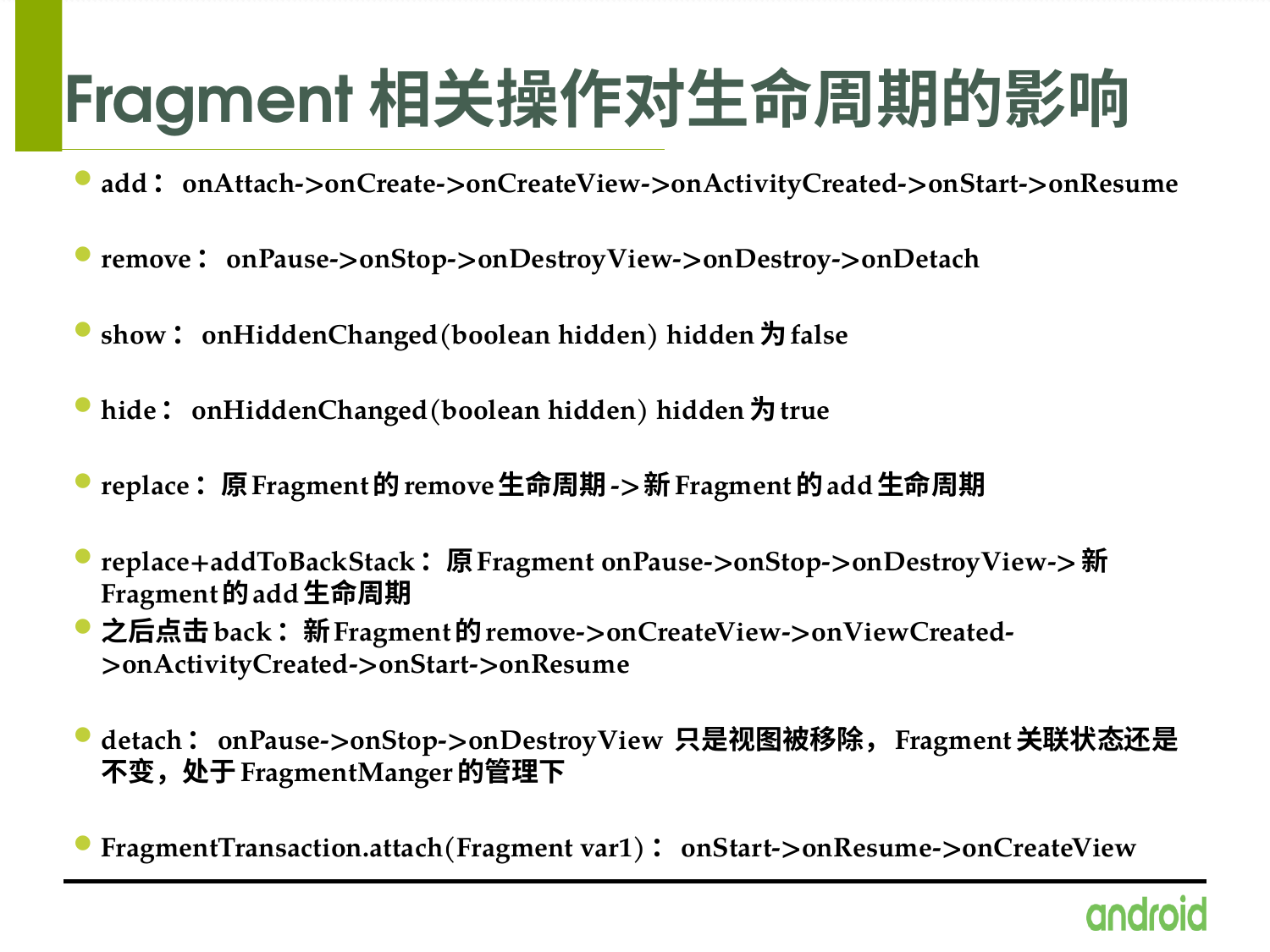

# Fragment相关操作对生命周期的影响
add：onAttach->onCreate->onCreateView->onActivityCreated->onStart->onResume

remove：onPause->onStop->onDestroyView->onDestroy->onDetach

show：onHiddenChanged(boolean hidden) hidden为false

hide：onHiddenChanged(boolean hidden) hidden为true

replace：原Fragment的remove生命周期->新Fragment的add生命周期

replace+addToBackStack：原Fragment onPause->onStop->onDestroyView->新Fragment的add生命周期
之后点击back：新Fragment的remove->onCreateView->onViewCreated->onActivityCreated->onStart->onResume

detach：onPause->onStop->onDestroyView 只是视图被移除，Fragment关联状态还是不变，处于FragmentManger的管理下

FragmentTransaction.attach(Fragment var1)：onStart->onResume->onCreateView